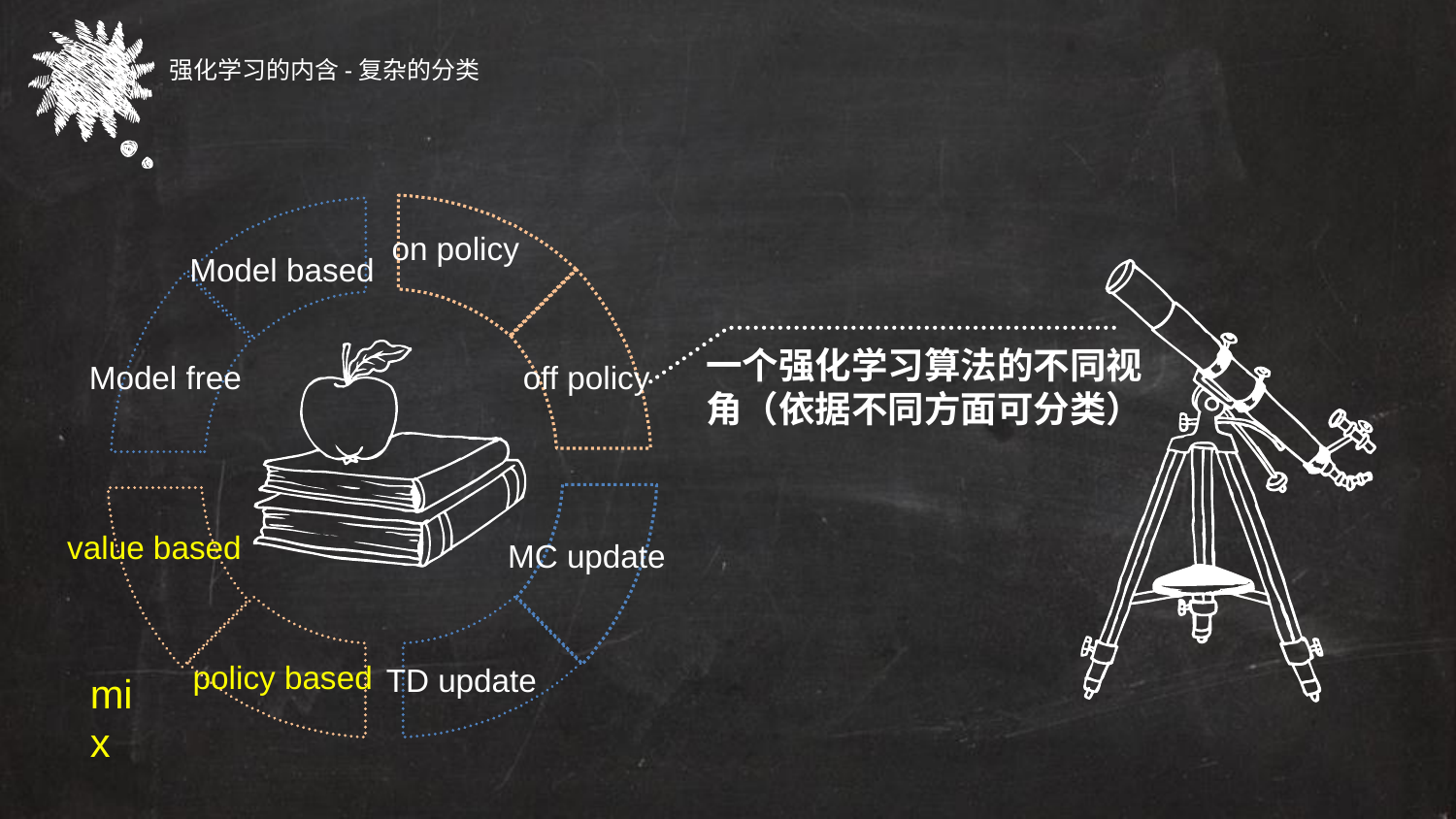

强化学习的内含-复杂的分类

on policy
Model based

一个强化学习算法的不同视角（依据不同方面可分类）

Model free
off policy

value based
MC update

policy based
TD update
mix